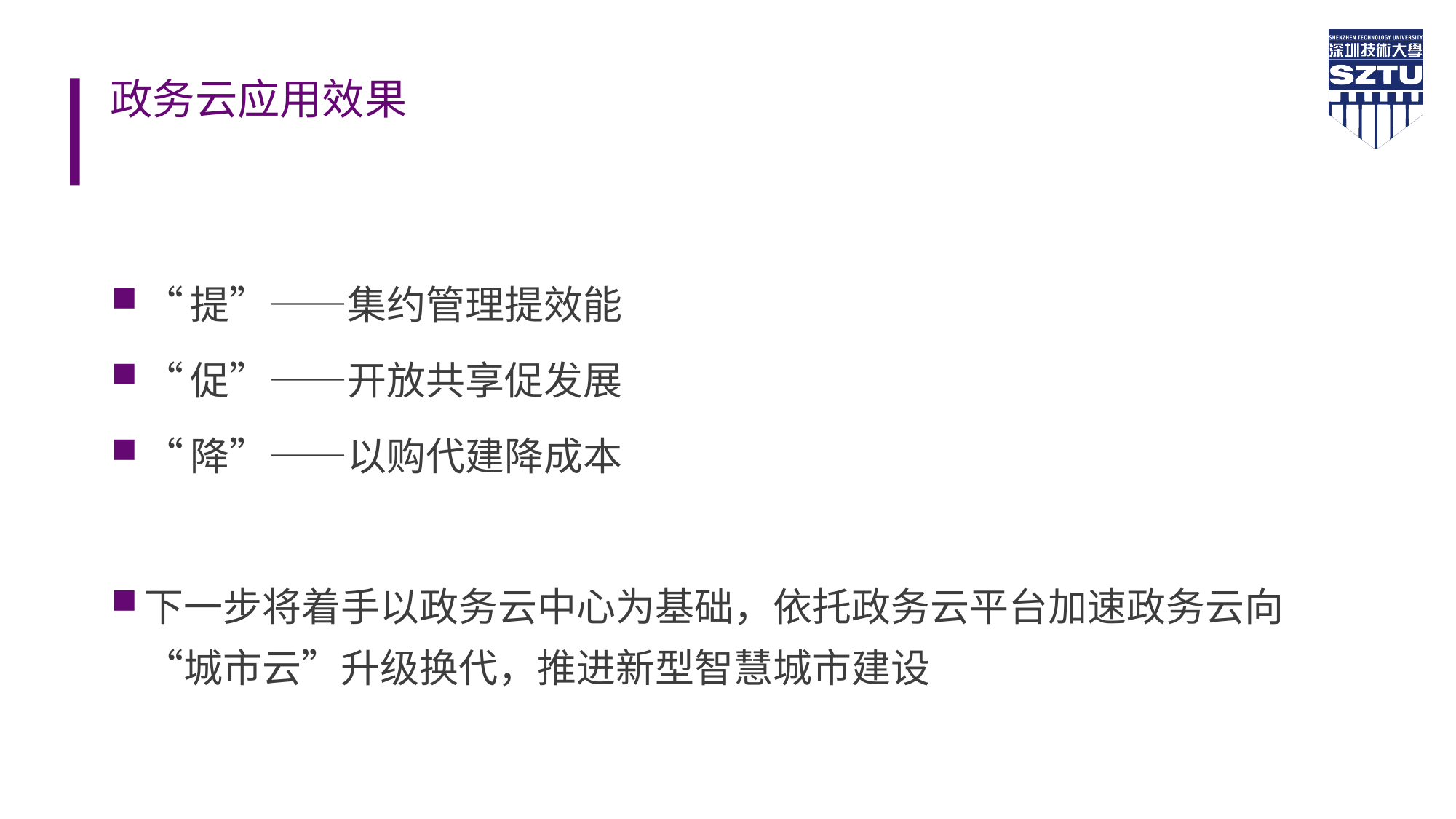

# 政务云应用效果
“提”——集约管理提效能
“促”——开放共享促发展
“降”——以购代建降成本

下一步将着手以政务云中心为基础，依托政务云平台加速政务云向“城市云”升级换代，推进新型智慧城市建设